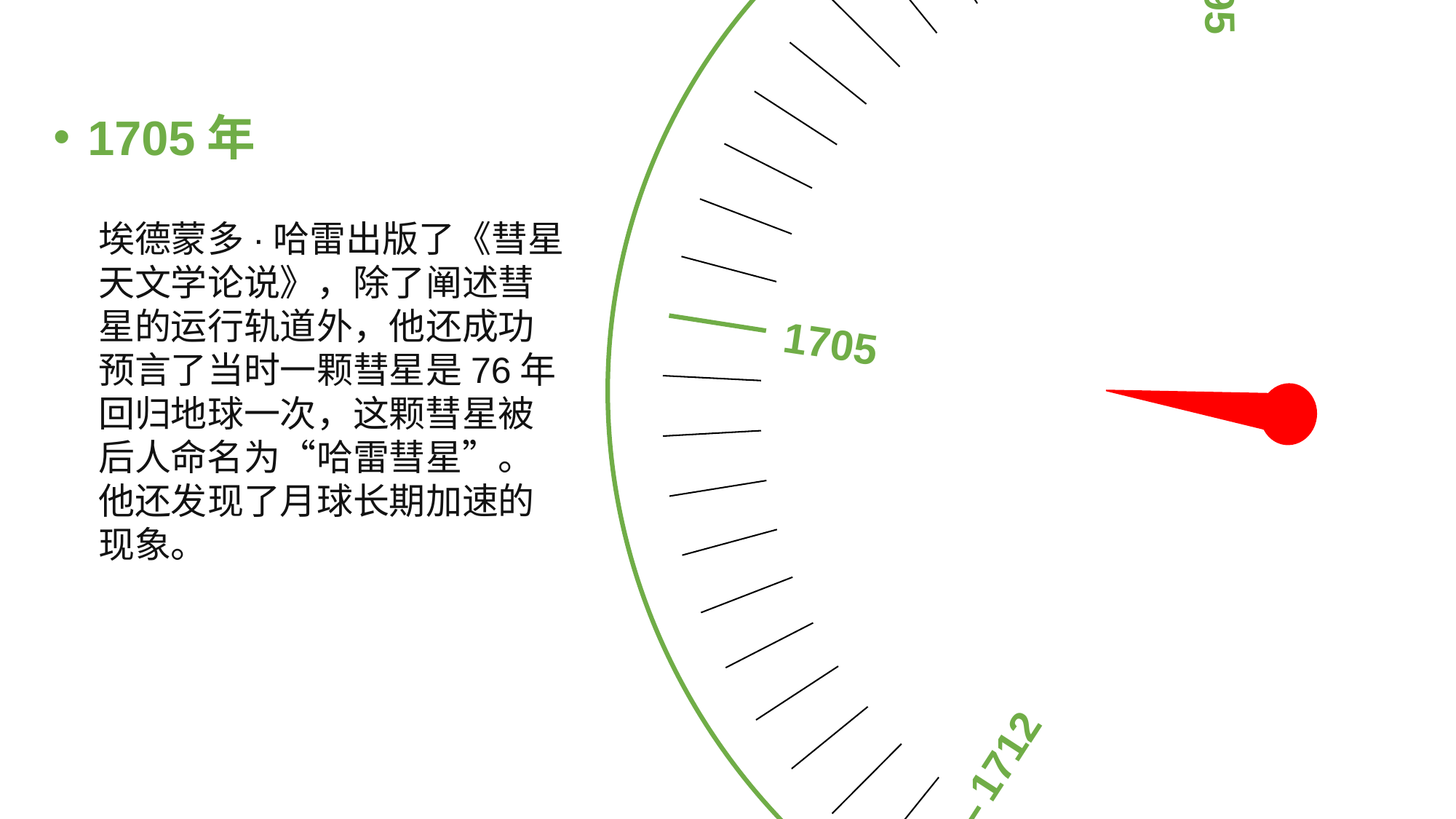

1731
1712
1687
1705
1695
1705年
埃德蒙多·哈雷出版了《彗星天文学论说》，除了阐述彗星的运行轨道外，他还成功预言了当时一颗彗星是76年回归地球一次，这颗彗星被后人命名为“哈雷彗星”。他还发现了月球长期加速的现象。